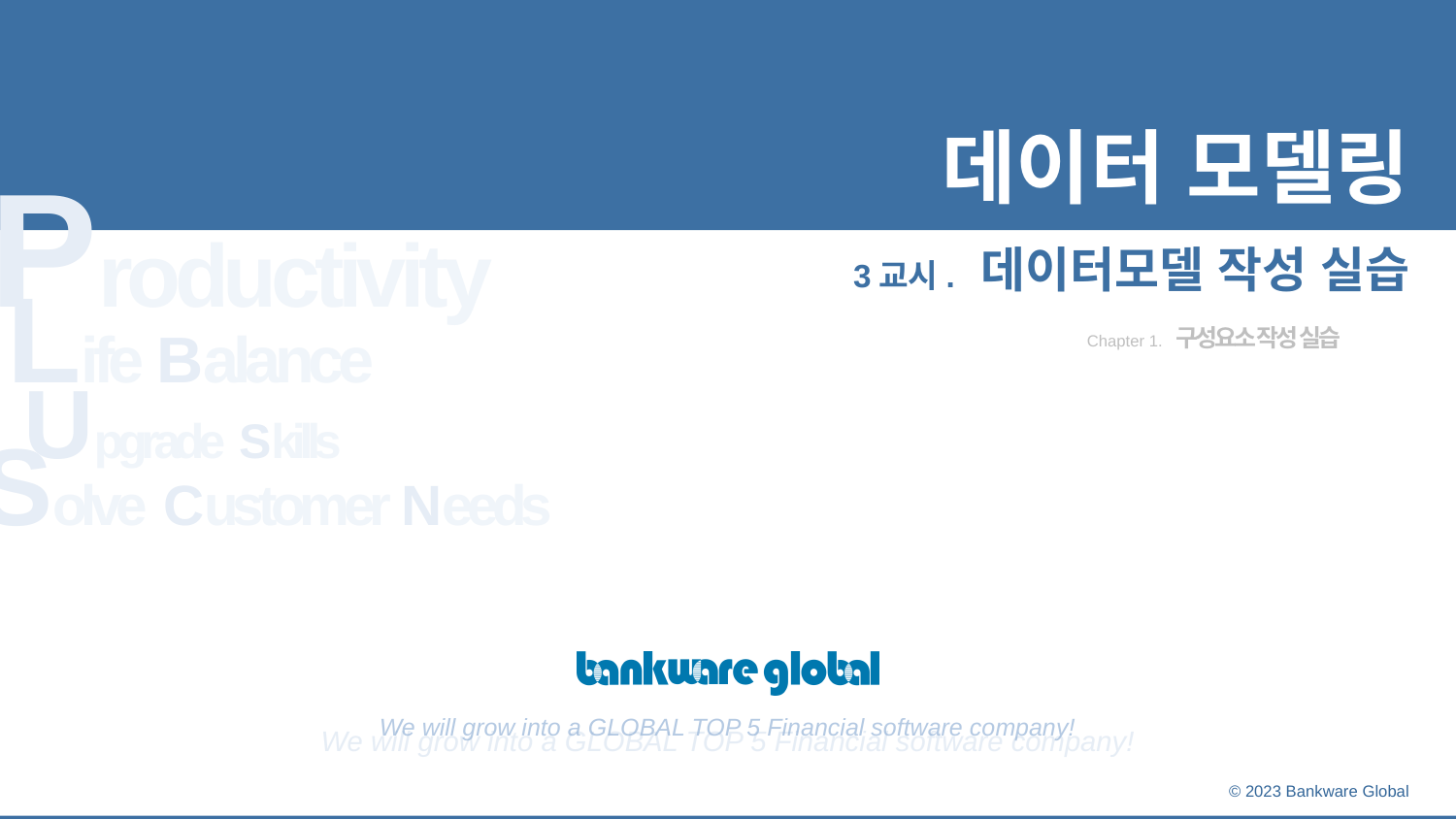

# 데이터 모델링
3교시.  데이터모델 작성 실습
Chapter 1.  구성요소 작성 실습